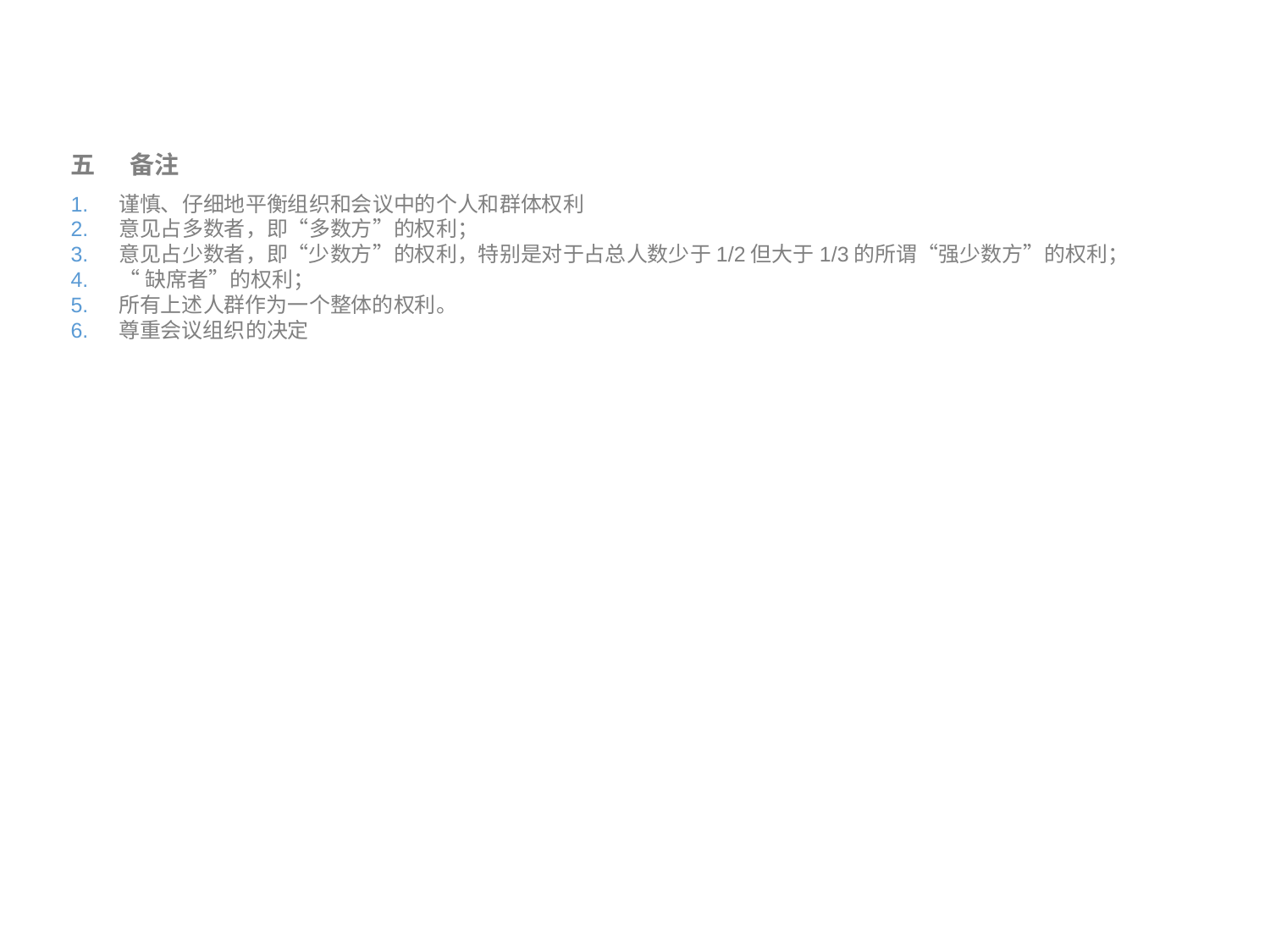

#
五      备注
谨慎、仔细地平衡组织和会议中的个人和群体权利
意见占多数者，即“多数方”的权利；
意见占少数者，即“少数方”的权利，特别是对于占总人数少于1/2但大于1/3的所谓“强少数方”的权利；
“缺席者”的权利；
所有上述人群作为一个整体的权利。
尊重会议组织的决定